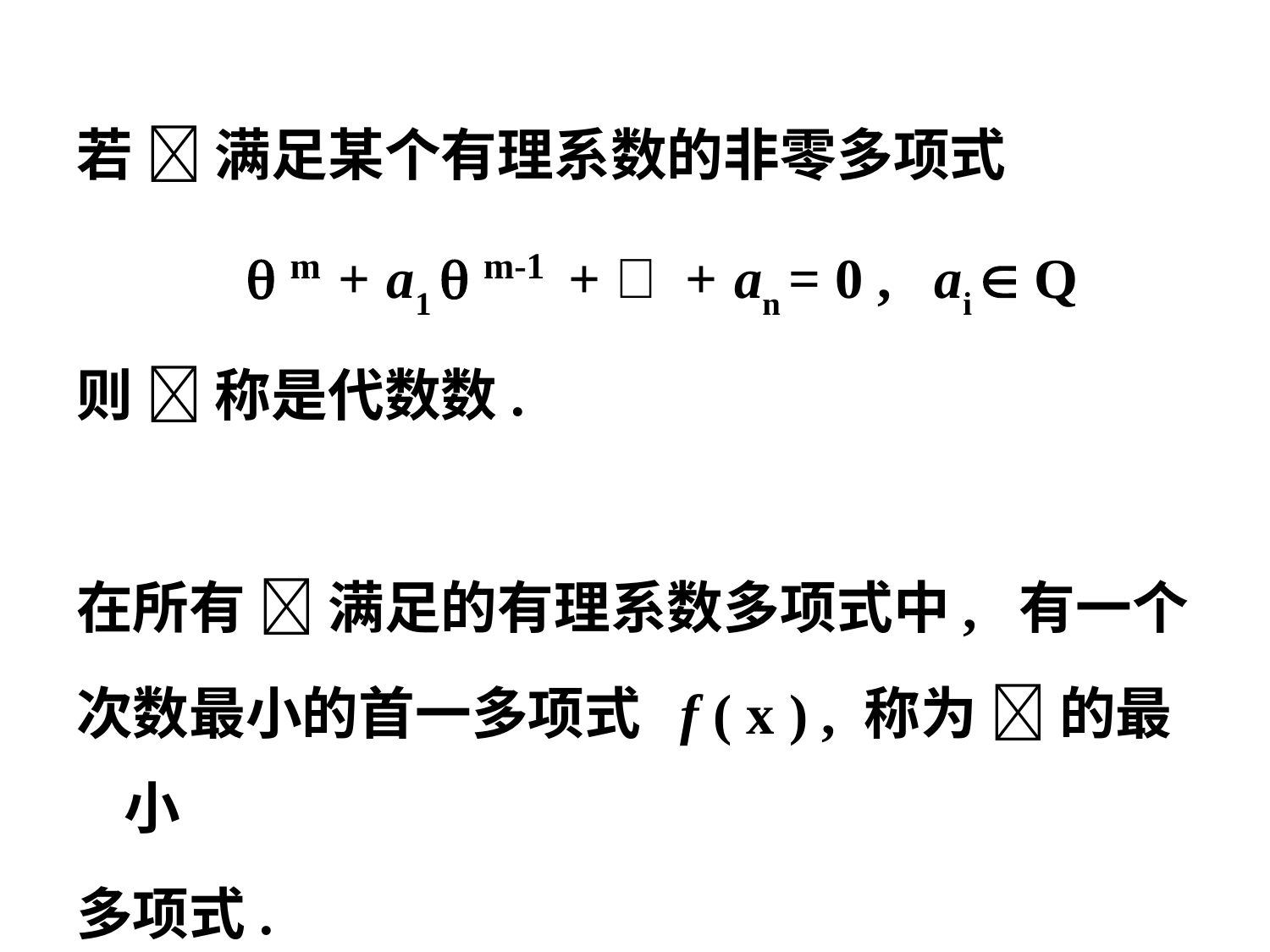

若 θ 满足某个有理系数的非零多项式
            θ m  +  a1 θ m-1  + …  +  an = 0 ,   ai ∈ Q
则 θ 称是代数数.

在所有 θ 满足的有理系数多项式中,  有一个
次数最小的首一多项式  f ( x ) , 称为 θ 的最小
多项式.